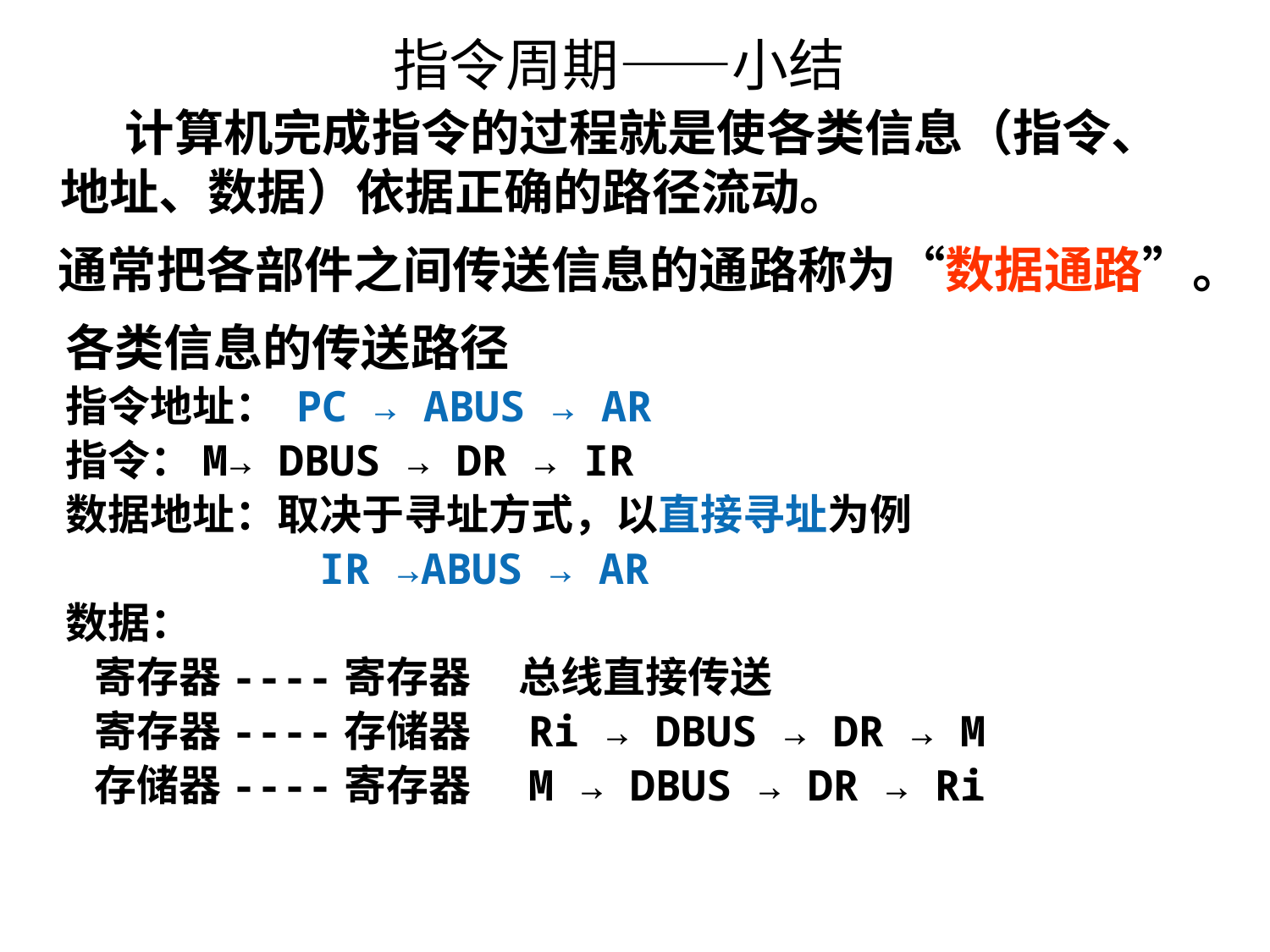

# 指令周期——小结
         计算机完成指令的过程就是使各类信息（指令、地址、数据）依据正确的路径流动。
   通常把各部件之间传送信息的通路称为“数据通路”。
各类信息的传送路径
指令地址： PC → ABUS → AR
指令：M→ DBUS → DR → IR
数据地址：取决于寻址方式，以直接寻址为例
          IR →ABUS → AR
数据：
  寄存器----寄存器     总线直接传送
  寄存器----存储器     Ri → DBUS → DR → M
  存储器----寄存器     M → DBUS → DR → Ri